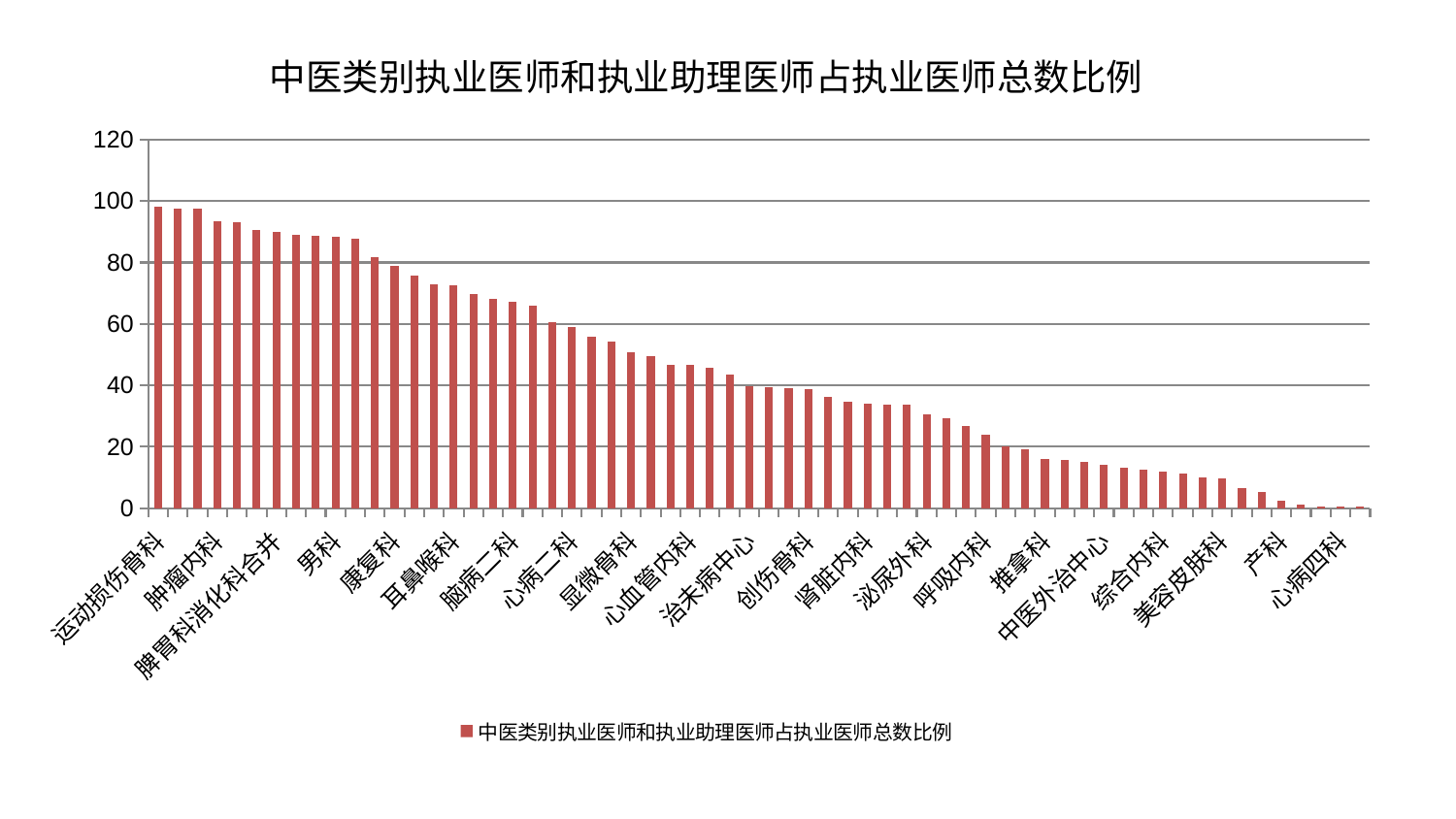

### Chart: 中医类别执业医师和执业助理医师占执业医师总数比例

| Category | 中医类别执业医师和执业助理医师占执业医师总数比例 |
|---|---|
| 运动损伤骨科 | 98.01345549000126 |
| 医院 | 97.58003633908096 |
| 中医经典科 | 97.40515491070632 |
| 肿瘤内科 | 93.44563292639208 |
| 针灸科 | 93.21426495885336 |
| 肾病科 | 90.62144471630995 |
| 脾胃科消化科合并 | 90.04321214064228 |
| 小儿骨科 | 89.15063299005648 |
| 脑病一科 | 88.67183717309463 |
| 男科 | 88.48205403036975 |
| 妇二科 | 87.80318352571359 |
| 眼科 | 81.84024989257794 |
| 康复科 | 78.92803773962096 |
| 周围血管科 | 75.59609700001275 |
| 脑病三科 | 72.97065907854281 |
| 耳鼻喉科 | 72.73143149172725 |
| 口腔科 | 69.80997378083103 |
| 老年医学科 | 68.0857889698526 |
| 脑病二科 | 67.09768458336332 |
| 风湿病科 | 65.84182218071805 |
| 普通外科 | 60.70762139925743 |
| 心病二科 | 59.07830173316915 |
| 肝胆外科 | 55.84111041474982 |
| 关节骨科 | 54.14141096029608 |
| 显微骨科 | 50.822221578888495 |
| 妇科 | 49.46988020941128 |
| 身心医学科 | 46.79834479685772 |
| 心血管内科 | 46.57996785609782 |
| 肝病科 | 45.703561470842246 |
| 微创骨科 | 43.63495482485309 |
| 治未病中心 | 39.76159146843226 |
| 血液科 | 39.30755005081756 |
| 妇科妇二科合并 | 39.047894351920064 |
| 创伤骨科 | 38.93468003028242 |
| 心病三科 | 36.24150201321572 |
| 骨科 | 34.75922395875155 |
| 肾脏内科 | 34.15131642710878 |
| 心病一科 | 33.79678542483795 |
| 东区重症医学科 | 33.5976598622189 |
| 泌尿外科 | 30.619797498737846 |
| 胸外科 | 29.42464408450085 |
| 神经外科 | 26.890719009323803 |
| 呼吸内科 | 24.019613121731975 |
| 脾胃病科 | 20.246360095010285 |
| 皮肤科 | 19.255371752095684 |
| 推拿科 | 16.131378913417514 |
| 乳腺甲状腺外科 | 15.660745973373235 |
| 肛肠科 | 15.125759129165917 |
| 中医外治中心 | 14.037841990868326 |
| 儿科 | 13.122490997067615 |
| 小儿推拿科 | 12.672528870786671 |
| 综合内科 | 11.788102130075263 |
| 重症医学科 | 11.18776962416781 |
| 西区重症医学科 | 9.96330386824833 |
| 美容皮肤科 | 9.731239392054313 |
| 神经内科 | 6.432754097990623 |
| 东区肾病科 | 5.327961797410086 |
| 产科 | 2.6036753337989715 |
| 脊柱骨科 | 1.2739678675985688 |
| 消化内科 | 0.5369823935773343 |
| 心病四科 | 0.5263515328265189 |
| 内分泌科 | 0.4907359736517236 |
256